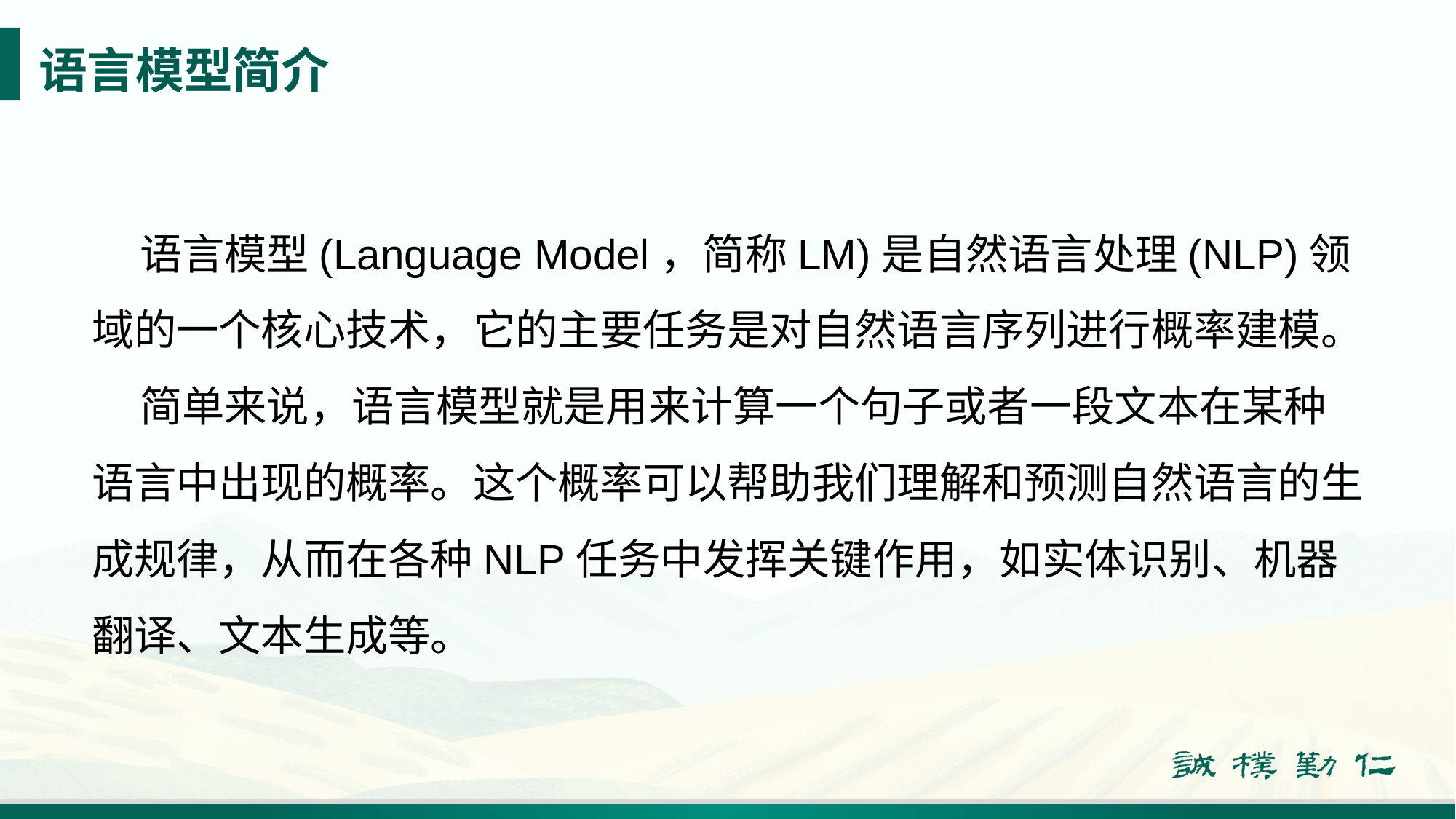

# 语言模型简介
    语言模型(Language Model，简称LM)是自然语言处理(NLP)领域的一个核心技术，它的主要任务是对自然语言序列进行概率建模。
    简单来说，语言模型就是用来计算一个句子或者一段文本在某种语言中出现的概率。这个概率可以帮助我们理解和预测自然语言的生成规律，从而在各种NLP任务中发挥关键作用，如实体识别、机器翻译、文本生成等。